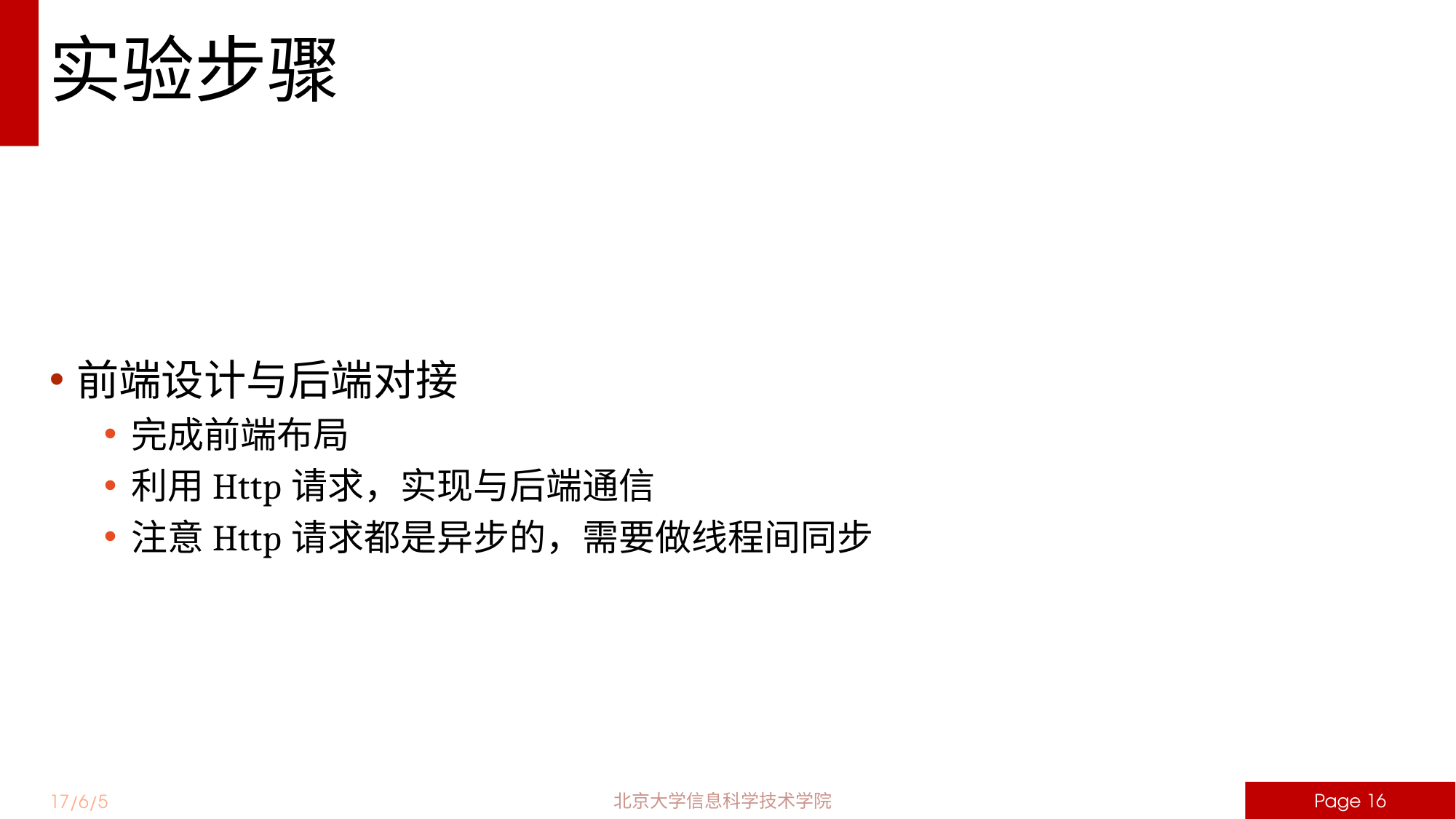

# 实验步骤
前端设计与后端对接
完成前端布局
利用Http请求，实现与后端通信
注意Http请求都是异步的，需要做线程间同步
Page 16
北京大学信息科学技术学院
17/6/5